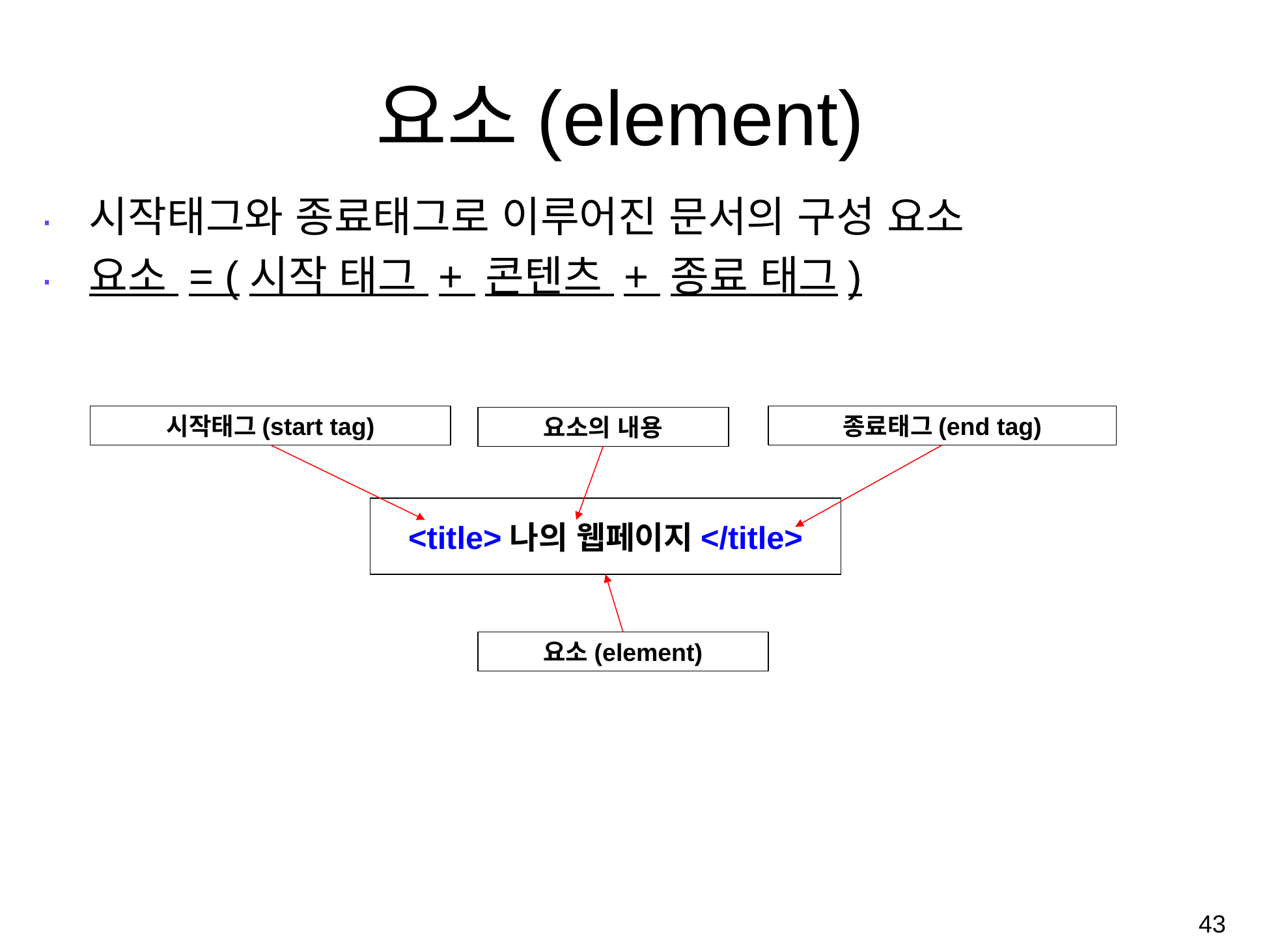

# 요소(element)
시작태그와 종료태그로 이루어진 문서의 구성 요소
요소 = (시작 태그 + 콘텐츠 + 종료 태그)
시작태그(start tag)
종료태그(end tag)
요소의 내용
<title>나의 웹페이지</title>
요소(element)
43